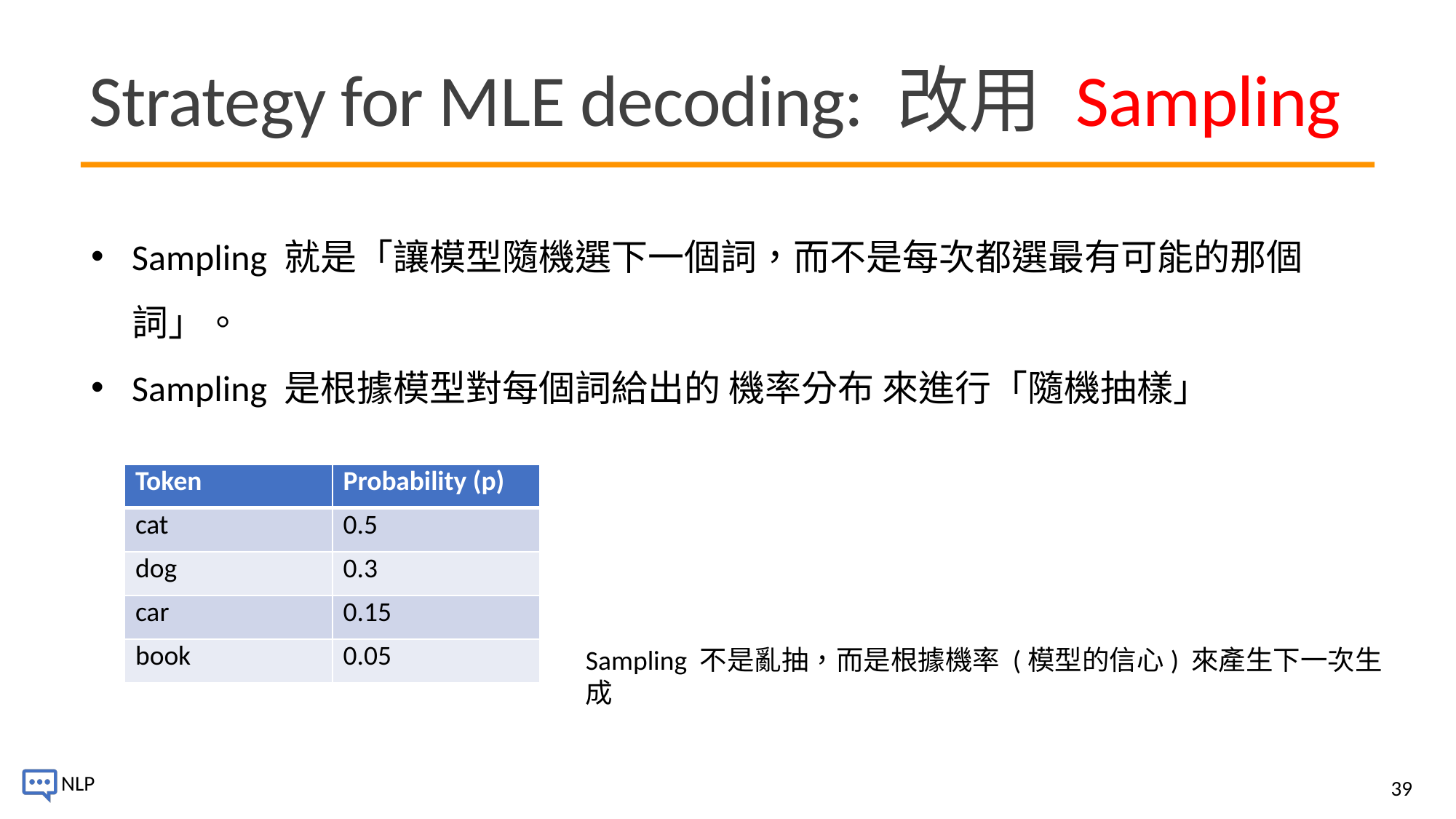

# Strategy for MLE decoding: 改用 Sampling
Sampling 就是「讓模型隨機選下一個詞，而不是每次都選最有可能的那個詞」。
Sampling 是根據模型對每個詞給出的 機率分布 來進行「隨機抽樣」
| Token | Probability (p) |
| --- | --- |
| cat | 0.5 |
| dog | 0.3 |
| car | 0.15 |
| book | 0.05 |
Sampling 不是亂抽，而是根據機率 (模型的信心) 來產生下一次生成
39